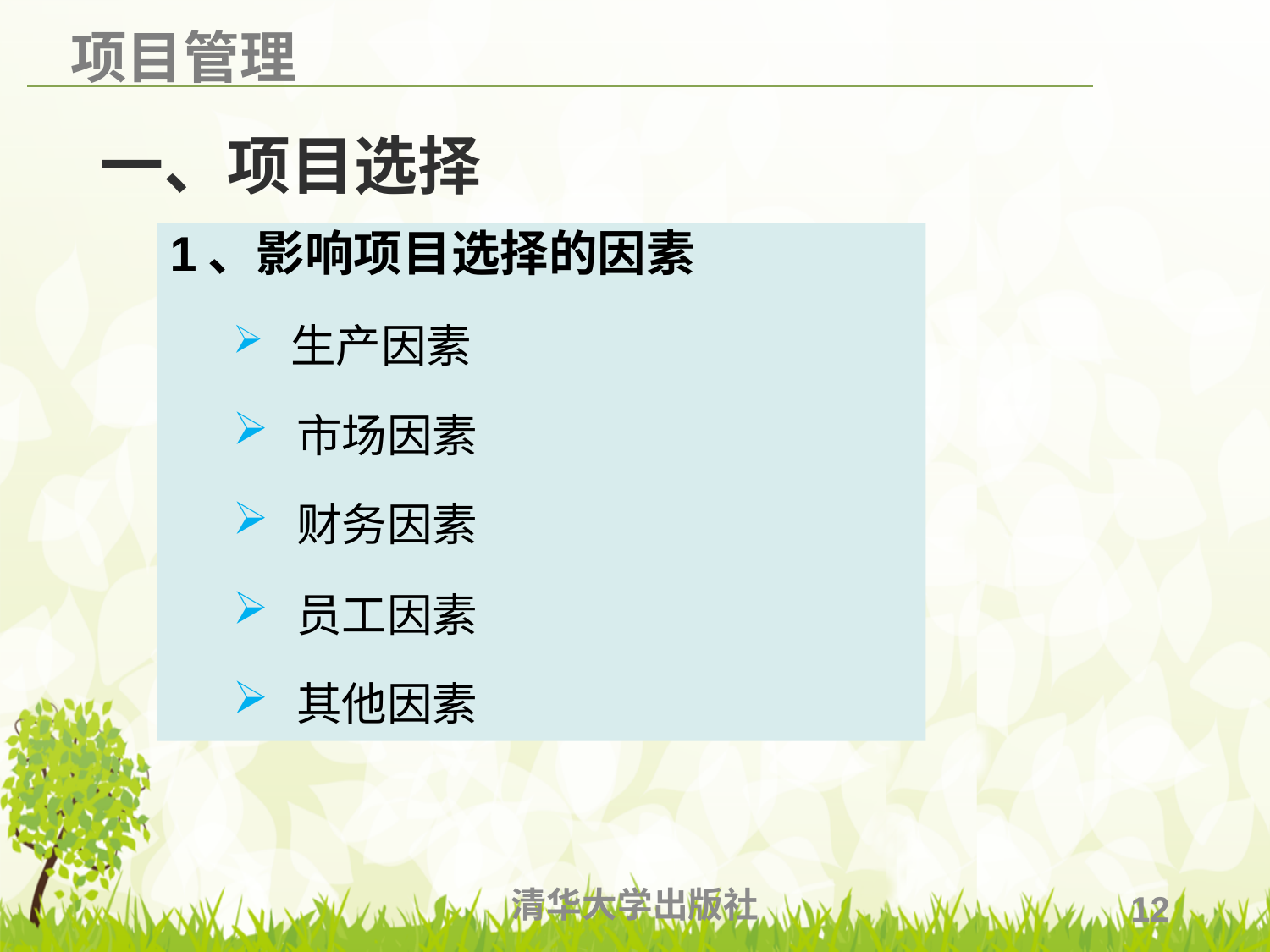

# 一、项目选择
1、影响项目选择的因素
  生产因素
  市场因素
  财务因素
  员工因素
  其他因素

清华大学出版社
12